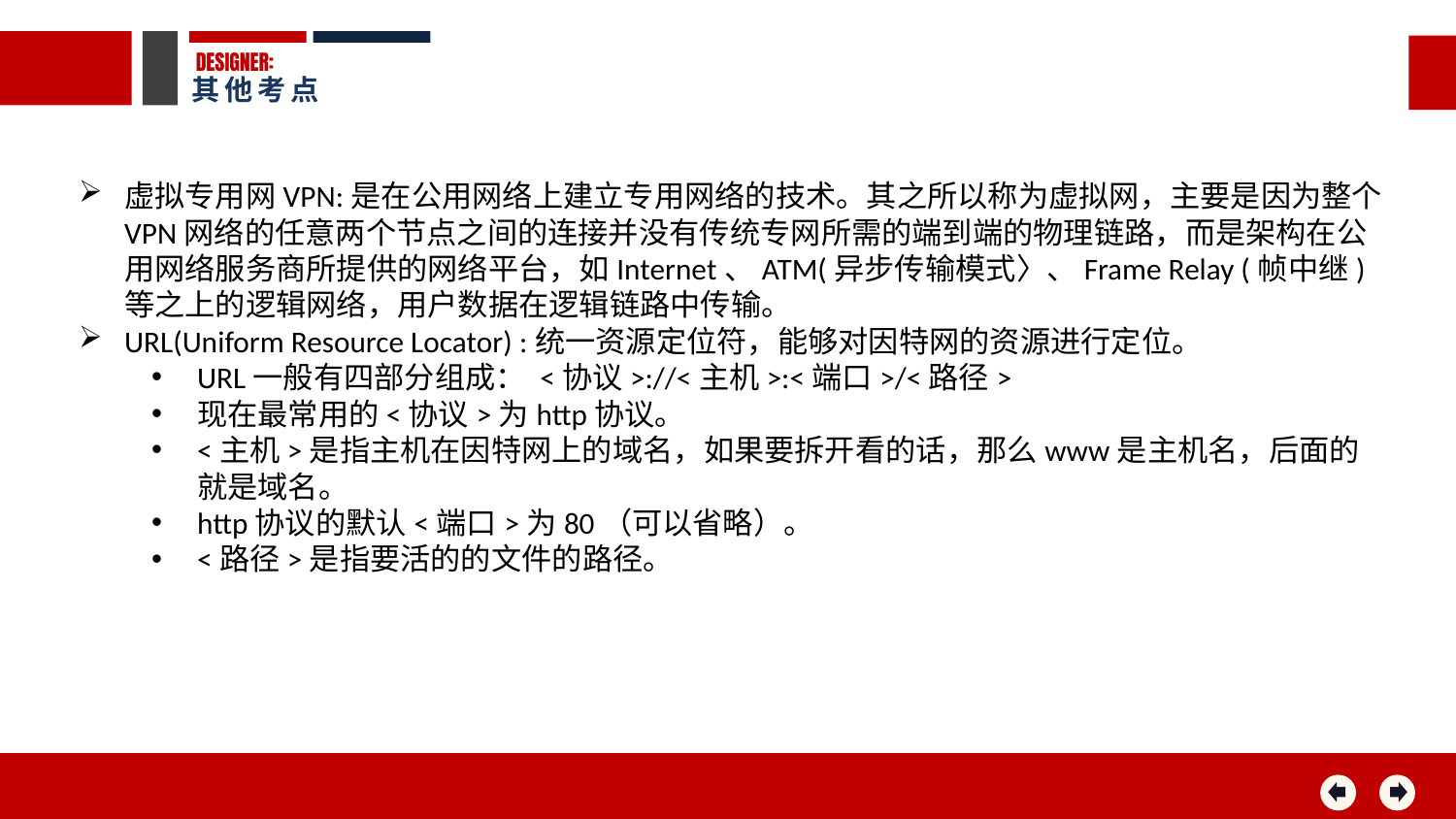

DESIGNER:
其他考点
虚拟专用网VPN:是在公用网络上建立专用网络的技术。其之所以称为虚拟网，主要是因为整个VPN网络的任意两个节点之间的连接并没有传统专网所需的端到端的物理链路，而是架构在公用网络服务商所提供的网络平台，如Internet、ATM(异步传输模式〉、Frame Relay (帧中继)等之上的逻辑网络，用户数据在逻辑链路中传输。
URL(Uniform Resource Locator) :统一资源定位符，能够对因特网的资源进行定位。
URL一般有四部分组成： <协议>://<主机>:<端口>/<路径>
现在最常用的<协议>为http协议。
<主机>是指主机在因特网上的域名，如果要拆开看的话，那么www是主机名，后面的就是域名。
http协议的默认<端口>为80（可以省略）。
<路径>是指要活的的文件的路径。